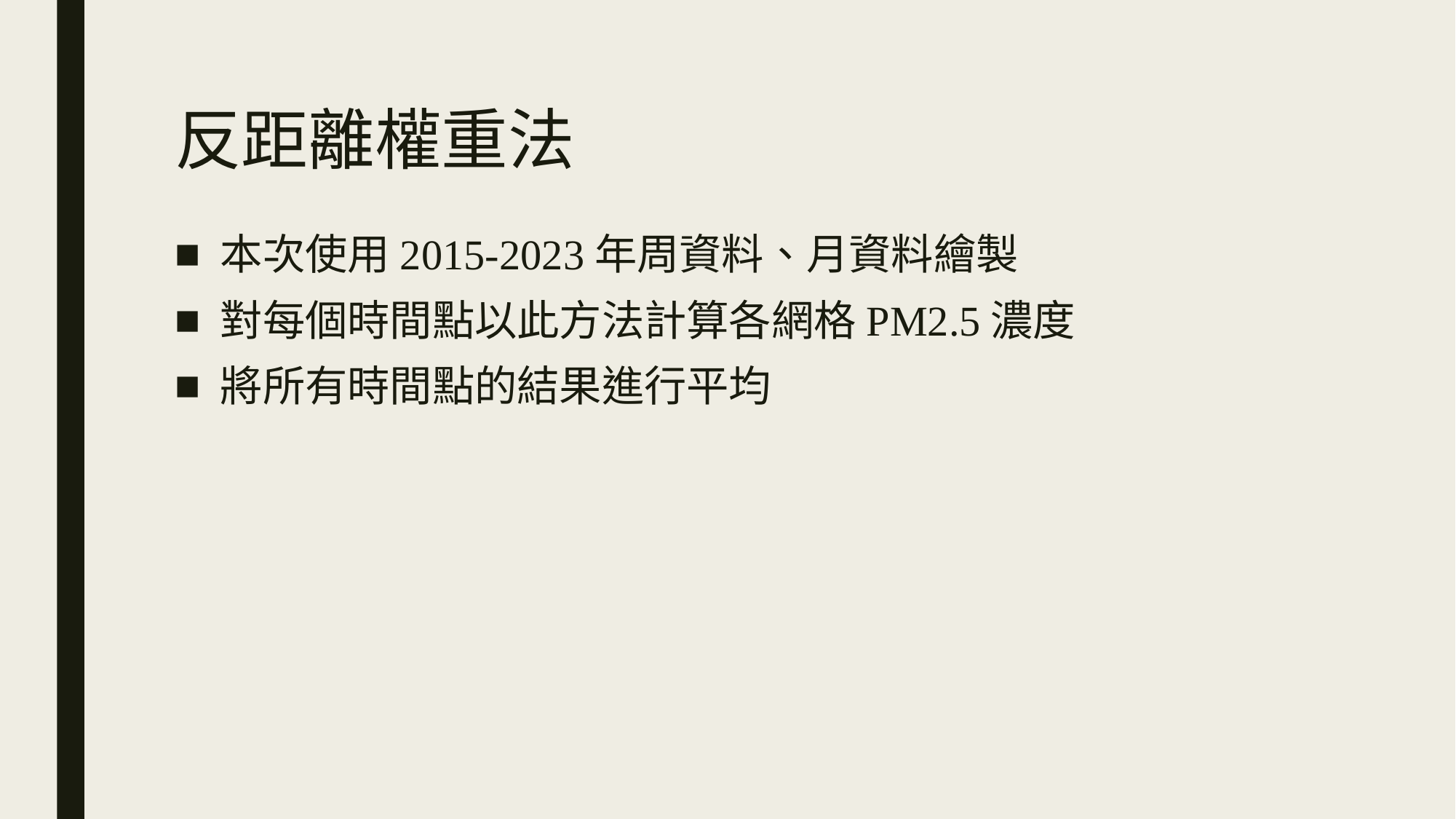

# 反距離權重法
本次使用2015-2023年周資料、月資料繪製
對每個時間點以此方法計算各網格PM2.5濃度
將所有時間點的結果進行平均